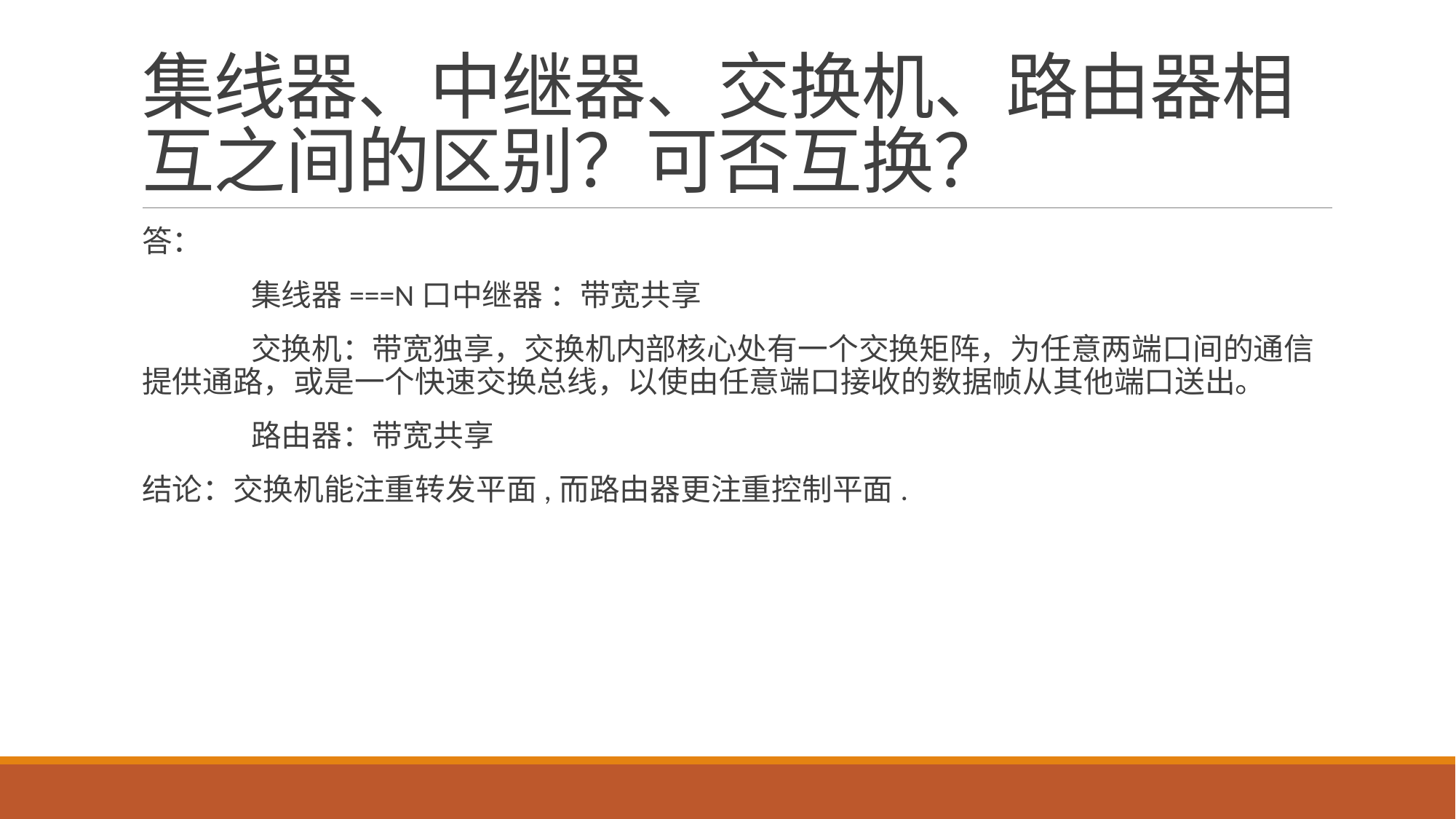

# 集线器、中继器、交换机、路由器相互之间的区别？可否互换？
答：
	集线器===N口中继器 ：带宽共享
	交换机：带宽独享，交换机内部核心处有一个交换矩阵，为任意两端口间的通信提供通路，或是一个快速交换总线，以使由任意端口接收的数据帧从其他端口送出。
	路由器：带宽共享
结论：交换机能注重转发平面,而路由器更注重控制平面.